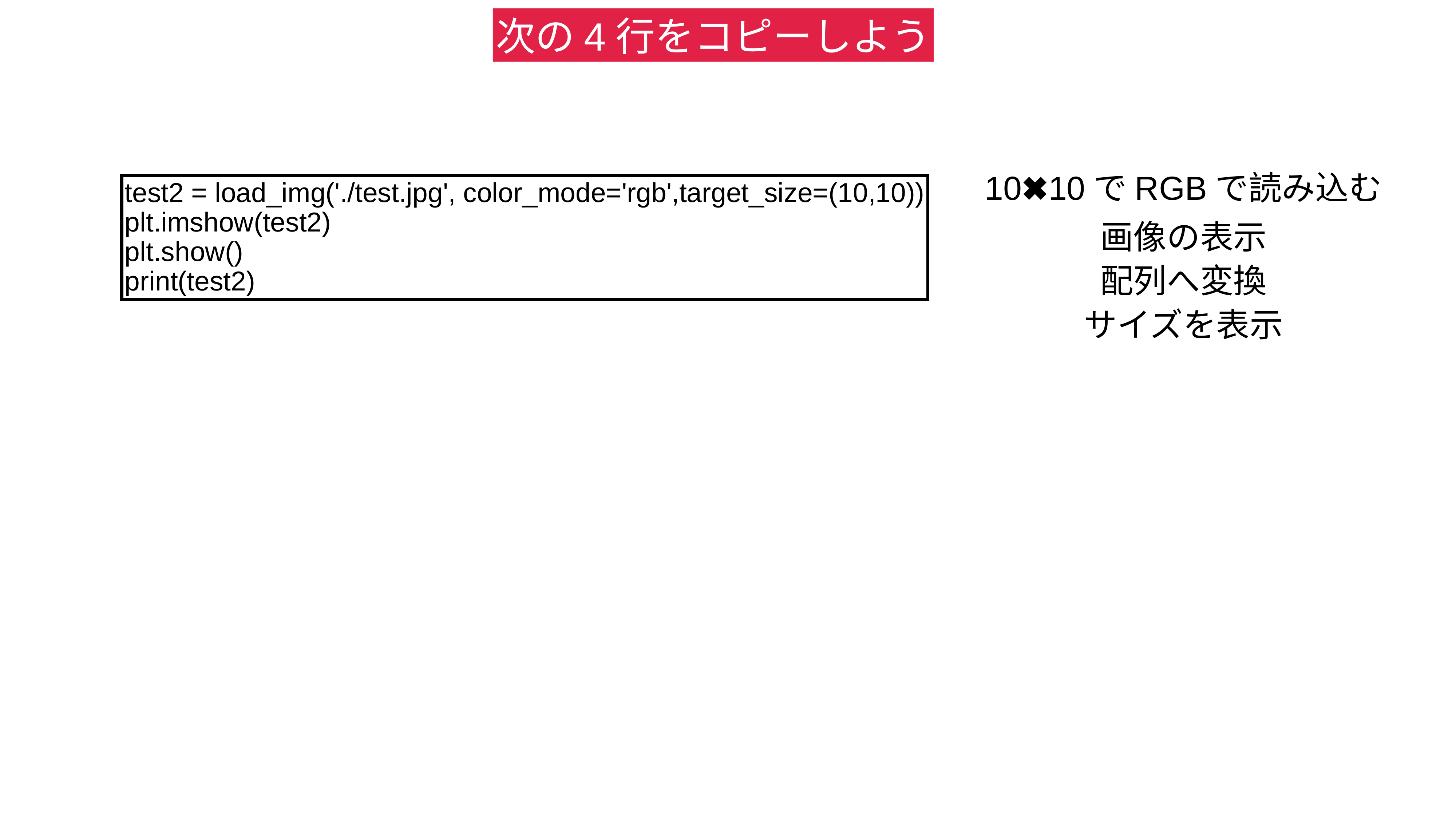

次の4行をコピーしよう
10✖️10でRGBで読み込む
test2 = load_img('./test.jpg', color_mode='rgb',target_size=(10,10))
plt.imshow(test2)
plt.show()
print(test2)
画像の表示
配列へ変換
サイズを表示